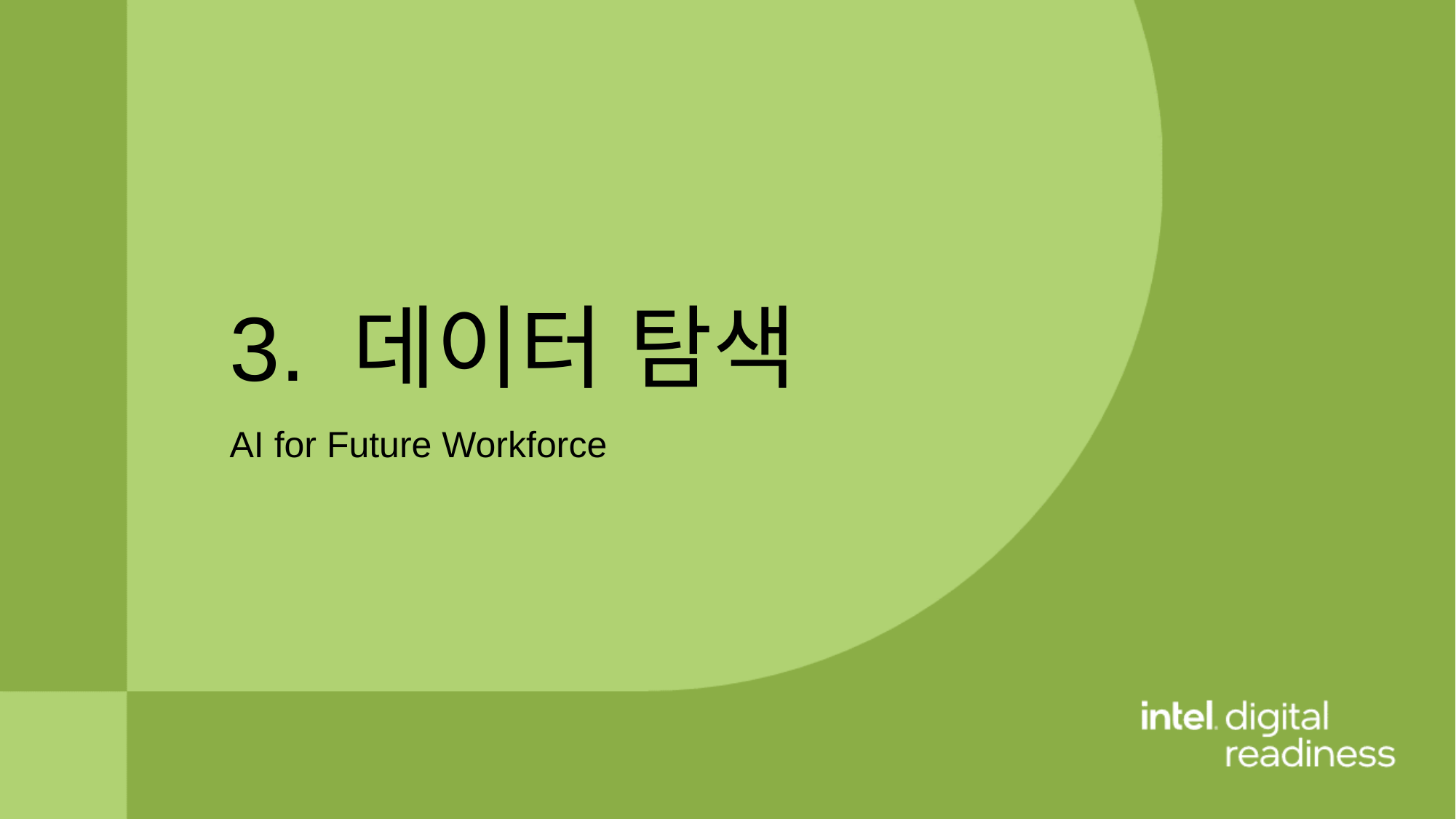

3. 데이터 탐색
AI for Future Workforce